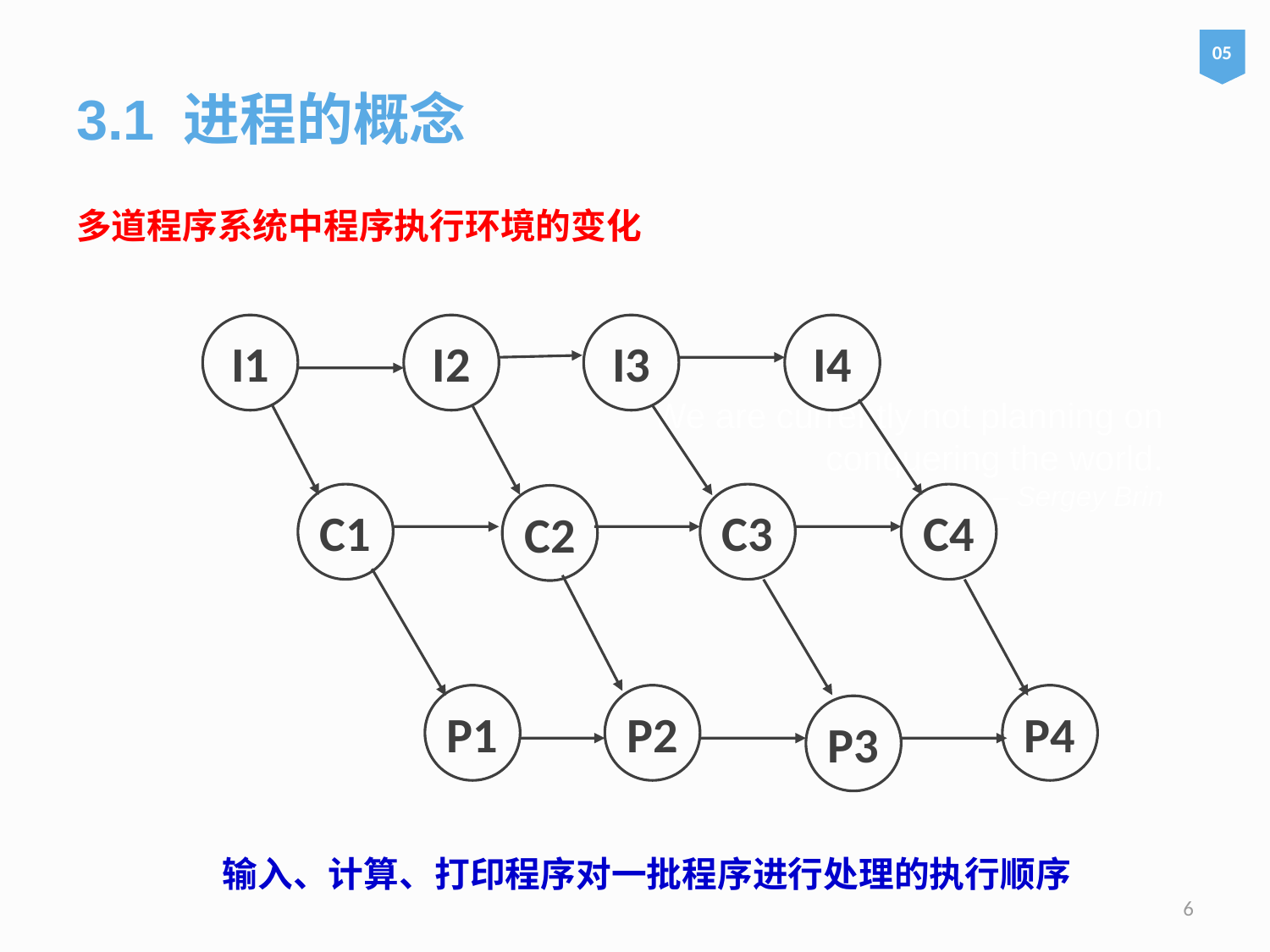

05
3.1 进程的概念
多道程序系统中程序执行环境的变化
I1
I2
I3
I4

# We are currently not planning on conquering the world. – Sergey Brin

C1
C3
C4
C2

P1
P2
P4
P3

输入、计算、打印程序对一批程序进行处理的执行顺序
6